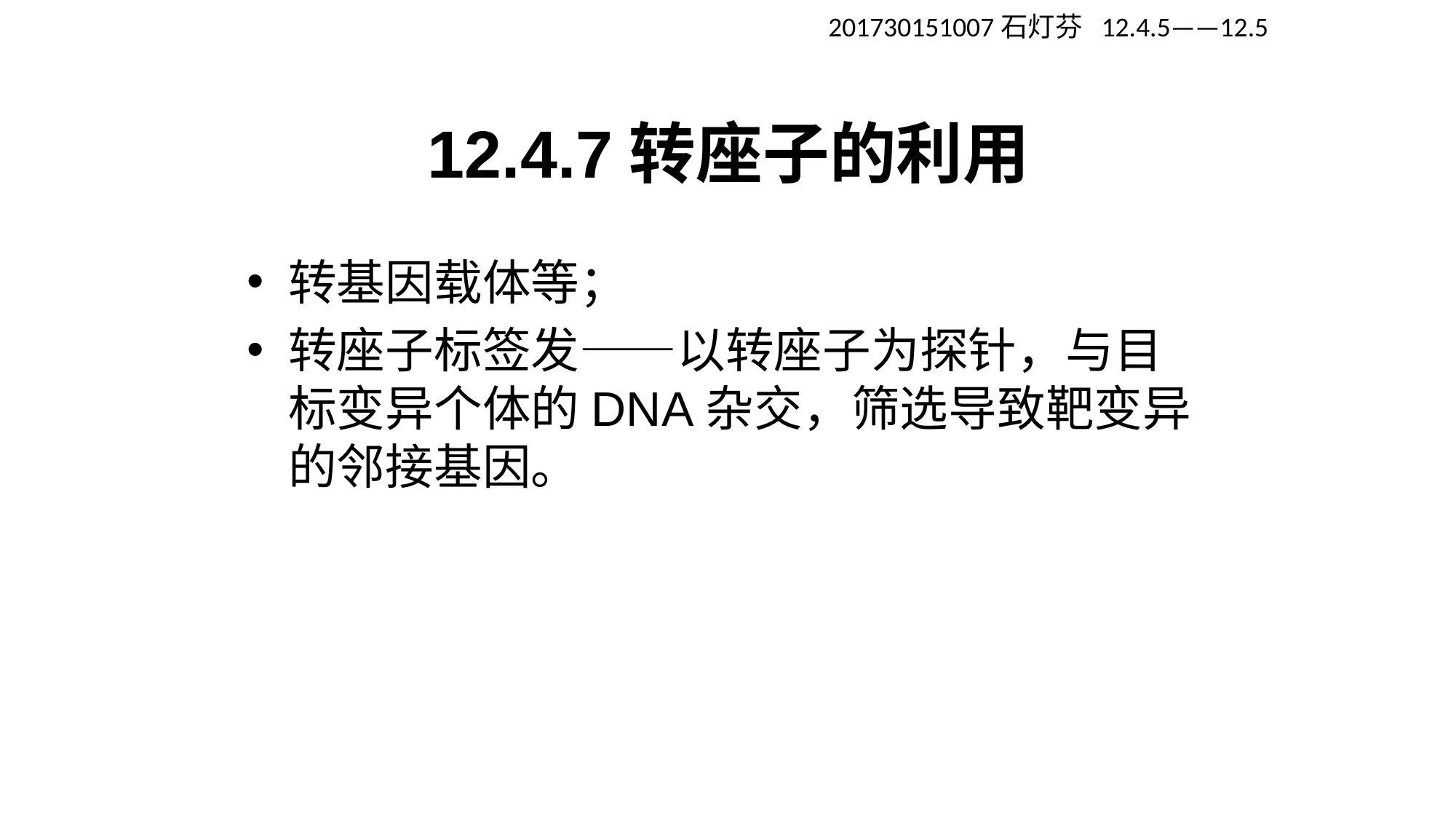

201730151007石灯芬  12.4.5——12.5
# 12.4.7转座子的利用
转基因载体等；
转座子标签发——以转座子为探针，与目标变异个体的DNA杂交，筛选导致靶变异的邻接基因。